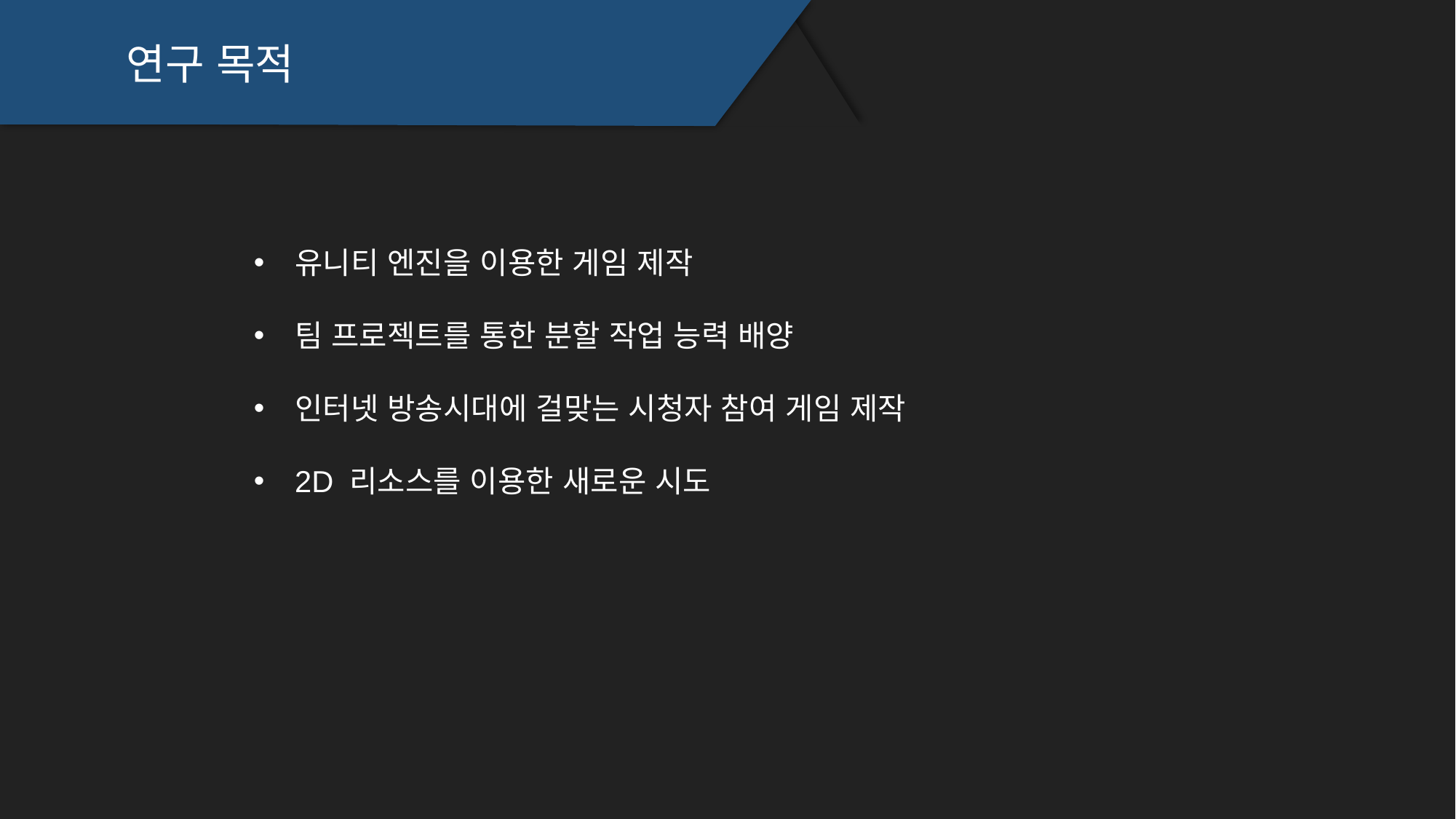

연구 목적
유니티 엔진을 이용한 게임 제작

팀 프로젝트를 통한 분할 작업 능력 배양

인터넷 방송시대에 걸맞는 시청자 참여 게임 제작

2D 리소스를 이용한 새로운 시도